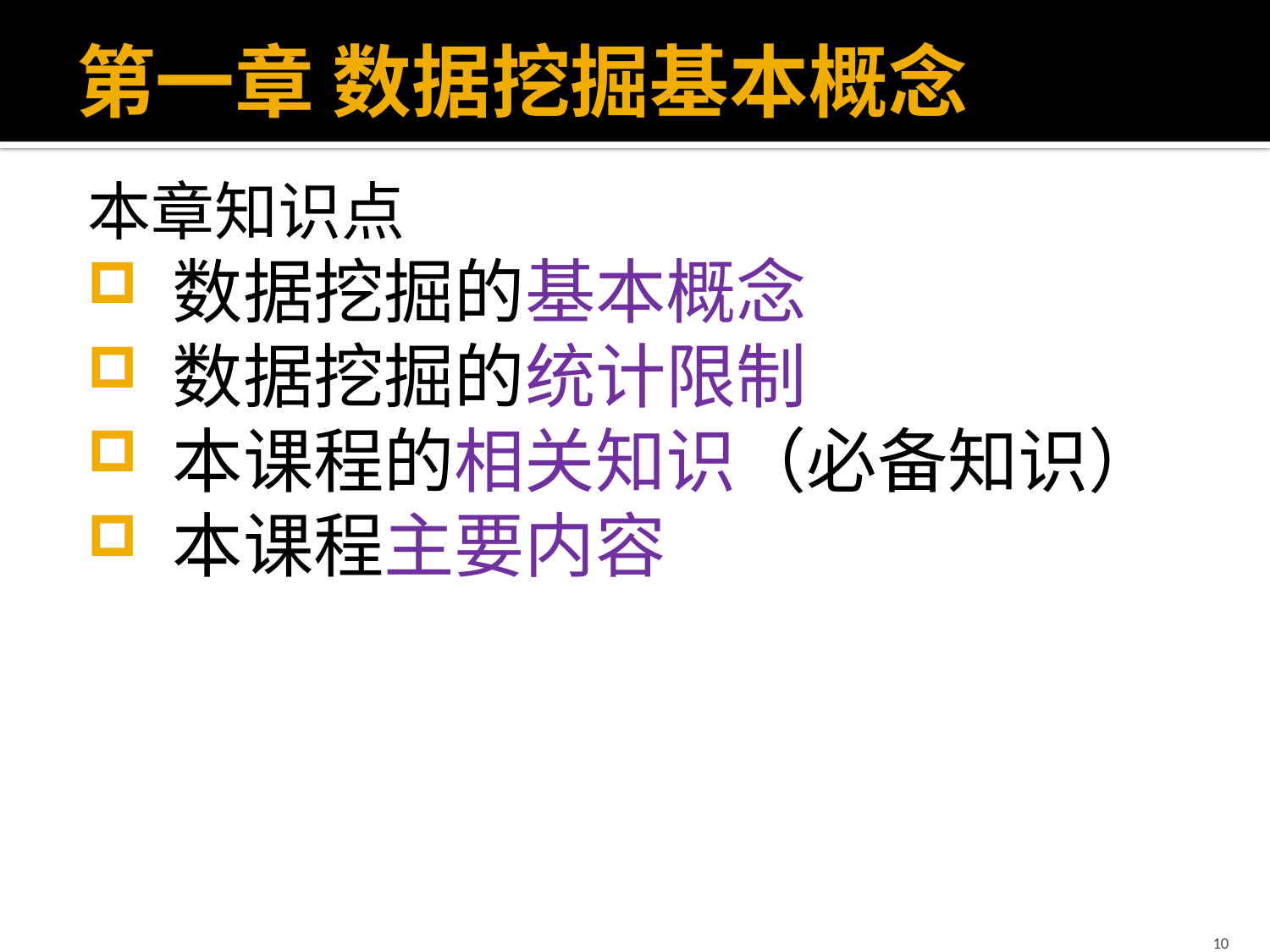

# 第一章 数据挖掘基本概念
本章知识点
 数据挖掘的基本概念
 数据挖掘的统计限制
 本课程的相关知识（必备知识）
 本课程主要内容

10